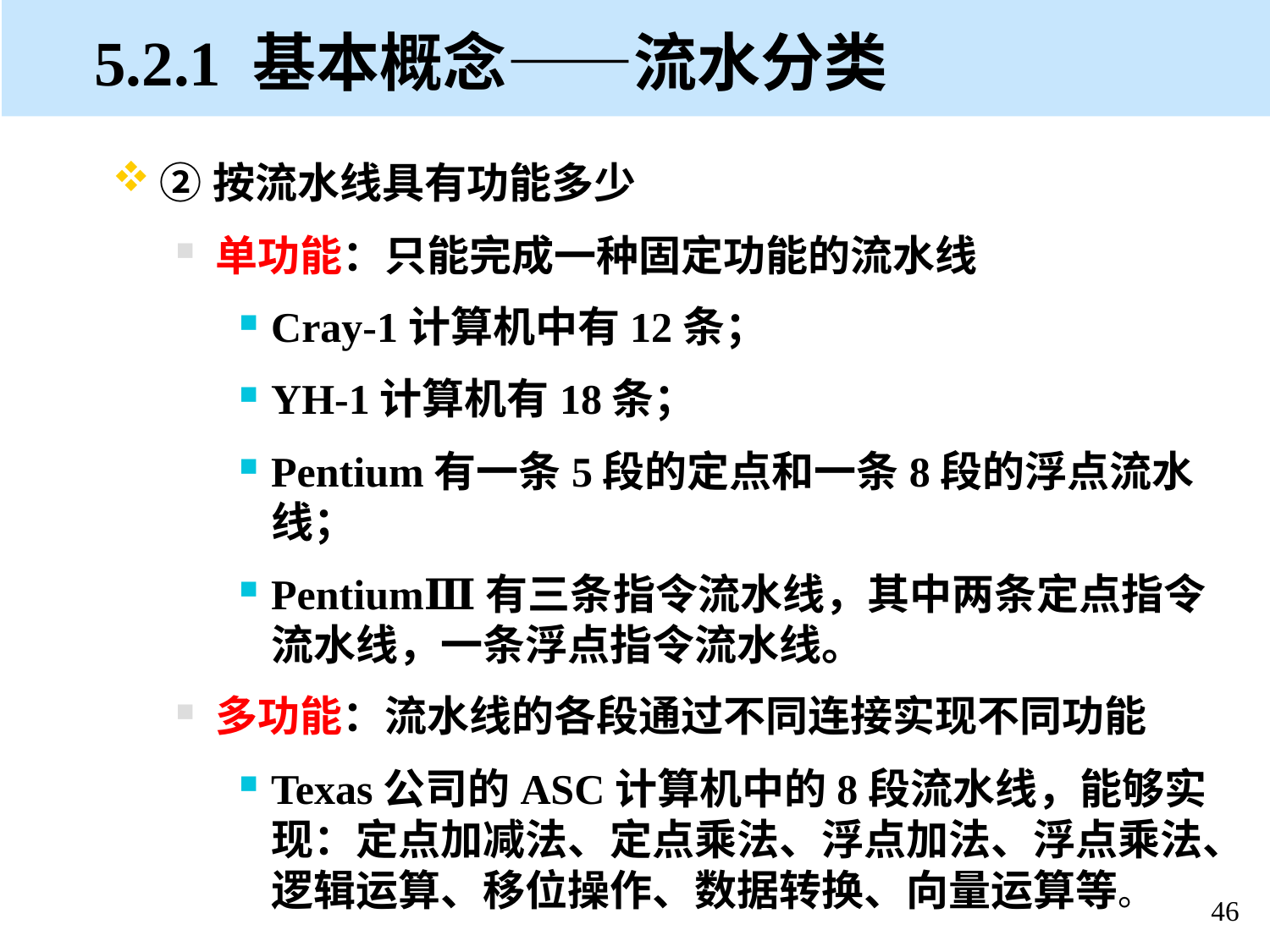

5.2.1 基本概念——流水分类
②按流水线具有功能多少
单功能：只能完成一种固定功能的流水线
Cray-1计算机中有12条；
YH-1计算机有18条；
Pentium有一条5段的定点和一条8段的浮点流水线；
PentiumⅢ有三条指令流水线，其中两条定点指令流水线，一条浮点指令流水线。
多功能：流水线的各段通过不同连接实现不同功能
Texas公司的ASC计算机中的8段流水线，能够实现：定点加减法、定点乘法、浮点加法、浮点乘法、逻辑运算、移位操作、数据转换、向量运算等。